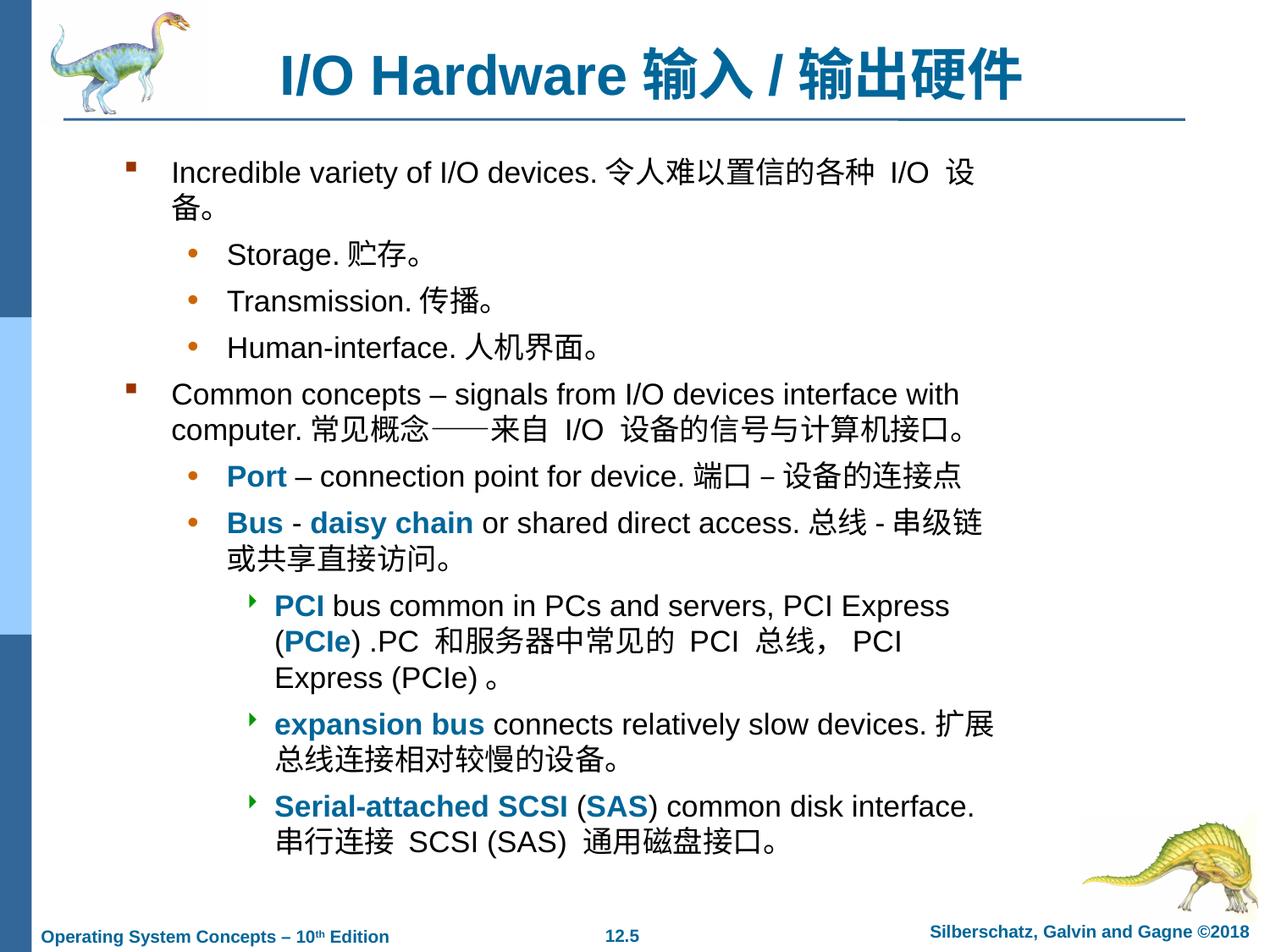

# I/O Hardware输入/输出硬件
Incredible variety of I/O devices.令人难以置信的各种 I/O 设备。
Storage.贮存。
Transmission.传播。
Human-interface.人机界面。
Common concepts – signals from I/O devices interface with computer.常见概念——来自 I/O 设备的信号与计算机接口。
Port – connection point for device.端口 – 设备的连接点
Bus - daisy chain or shared direct access.总线-串级链或共享直接访问。
PCI bus common in PCs and servers, PCI Express (PCIe) .PC 和服务器中常见的 PCI 总线，PCI Express (PCIe)。
expansion bus connects relatively slow devices.扩展总线连接相对较慢的设备。
Serial-attached SCSI (SAS) common disk interface.串行连接 SCSI (SAS) 通用磁盘接口。